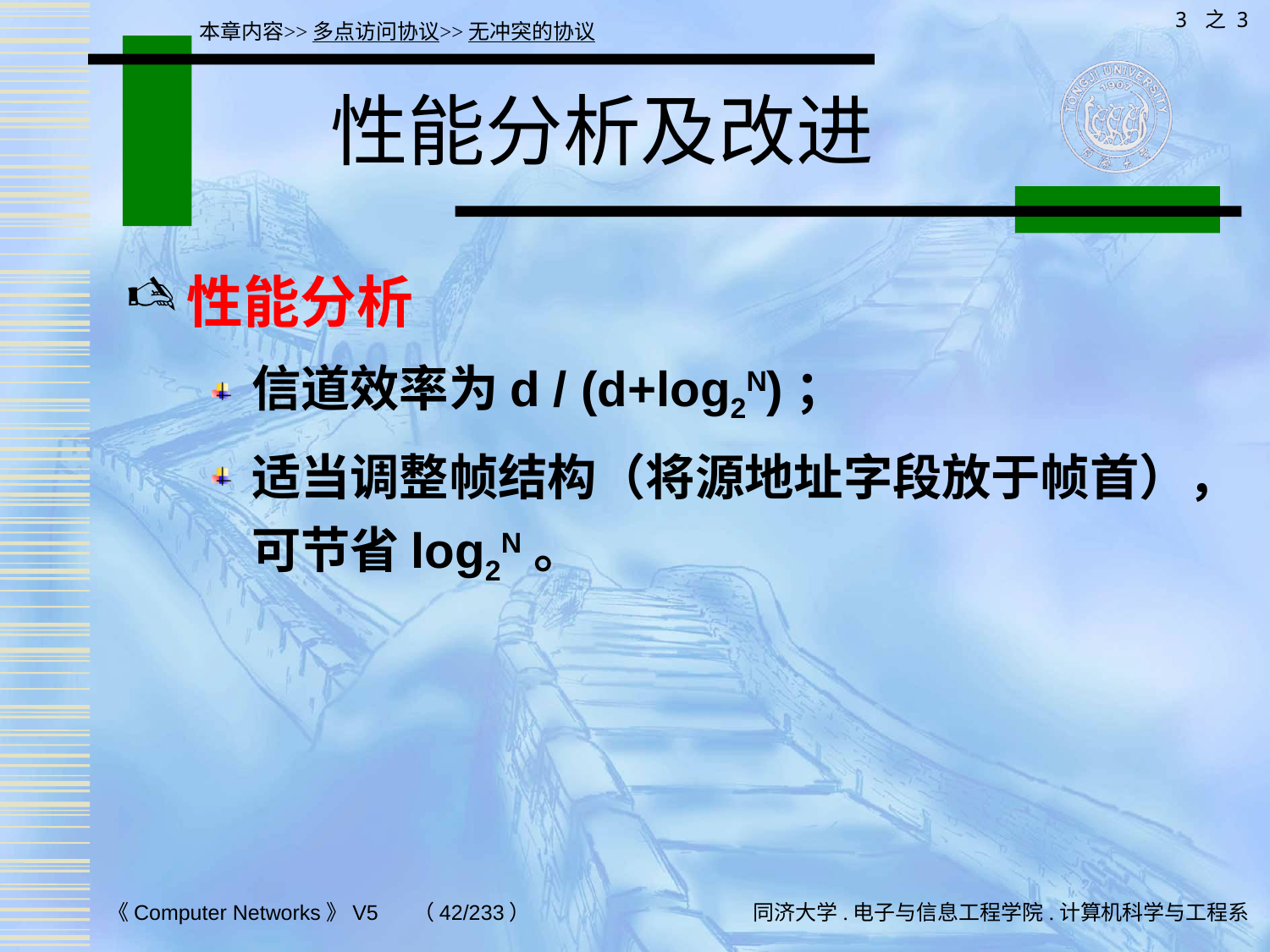

3 之 3
本章内容>>多点访问协议>>无冲突的协议
# 性能分析及改进
性能分析
信道效率为d / (d+log2N)；
适当调整帧结构（将源地址字段放于帧首），可节省log2N。